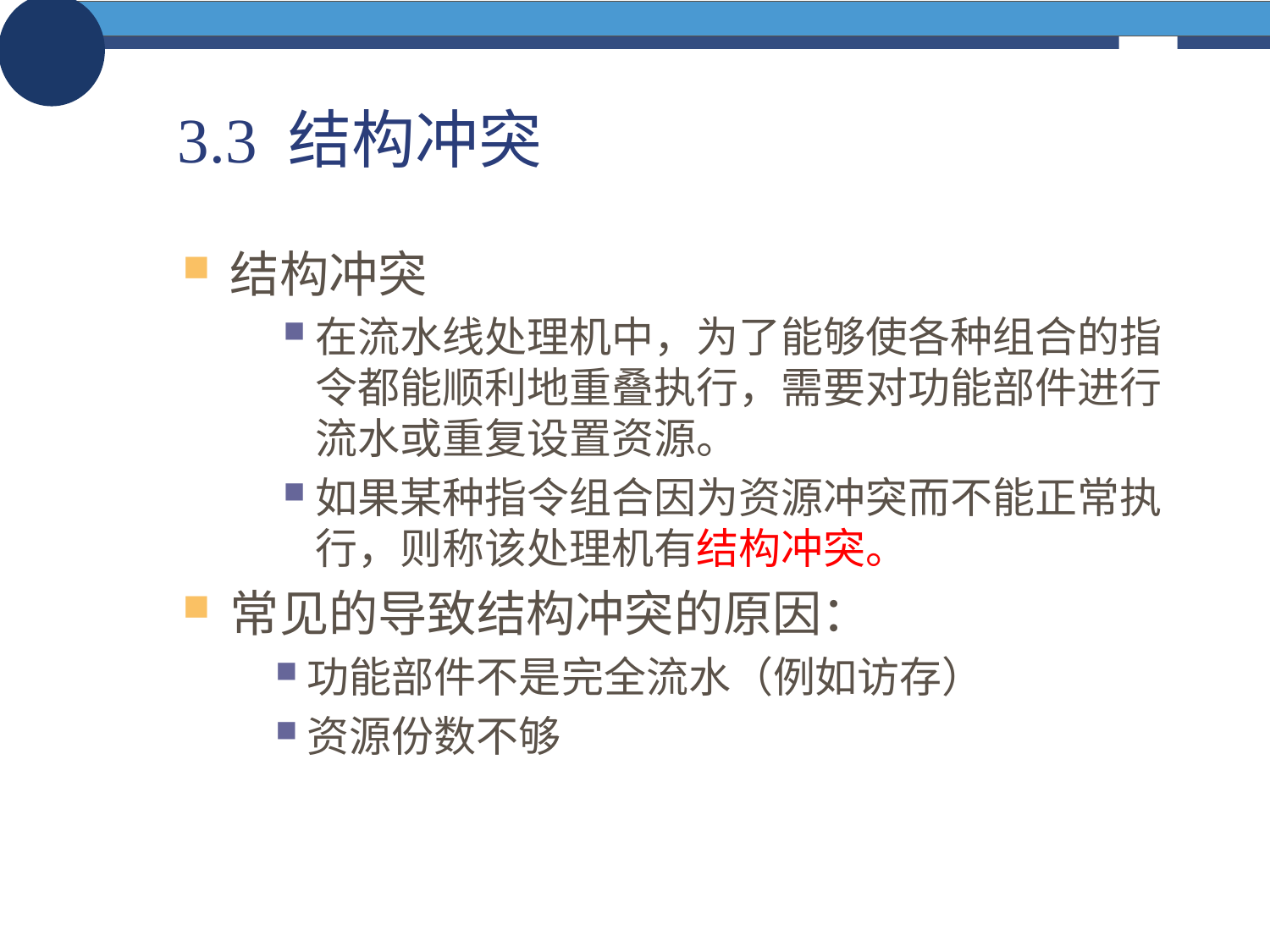

# 3.3 结构冲突
结构冲突
在流水线处理机中，为了能够使各种组合的指令都能顺利地重叠执行，需要对功能部件进行流水或重复设置资源。
如果某种指令组合因为资源冲突而不能正常执行，则称该处理机有结构冲突。
常见的导致结构冲突的原因：
功能部件不是完全流水（例如访存）
资源份数不够